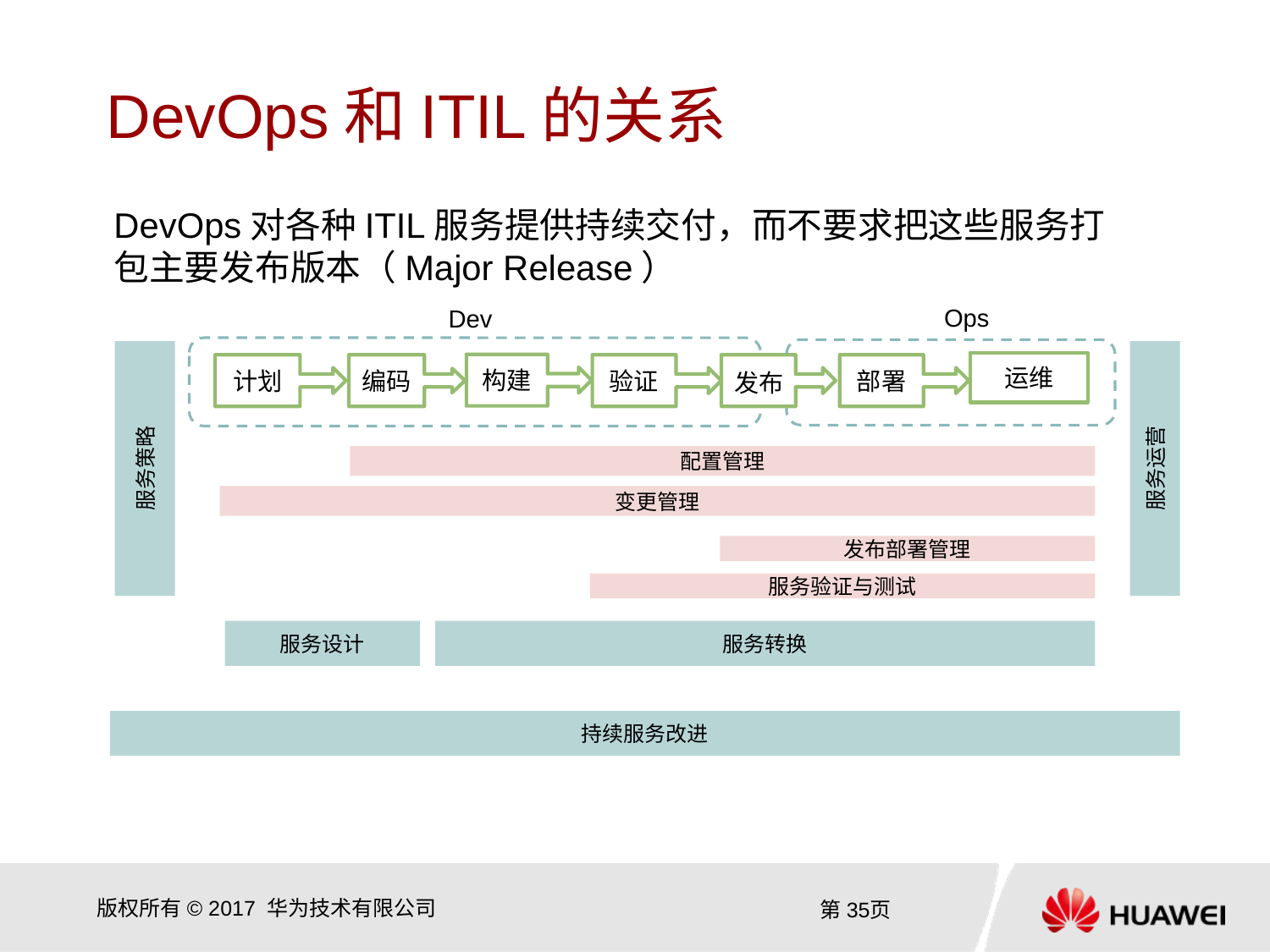

# DevOps和ITIL的关系
DevOps对各种ITIL服务提供持续交付，而不要求把这些服务打包主要发布版本（Major Release）
Ops
Dev

服务策略
服务运营
运维
构建
计划
编码
验证

部署
发布
配置管理
变更管理
发布部署管理
服务验证与测试
服务设计
服务转换
持续服务改进